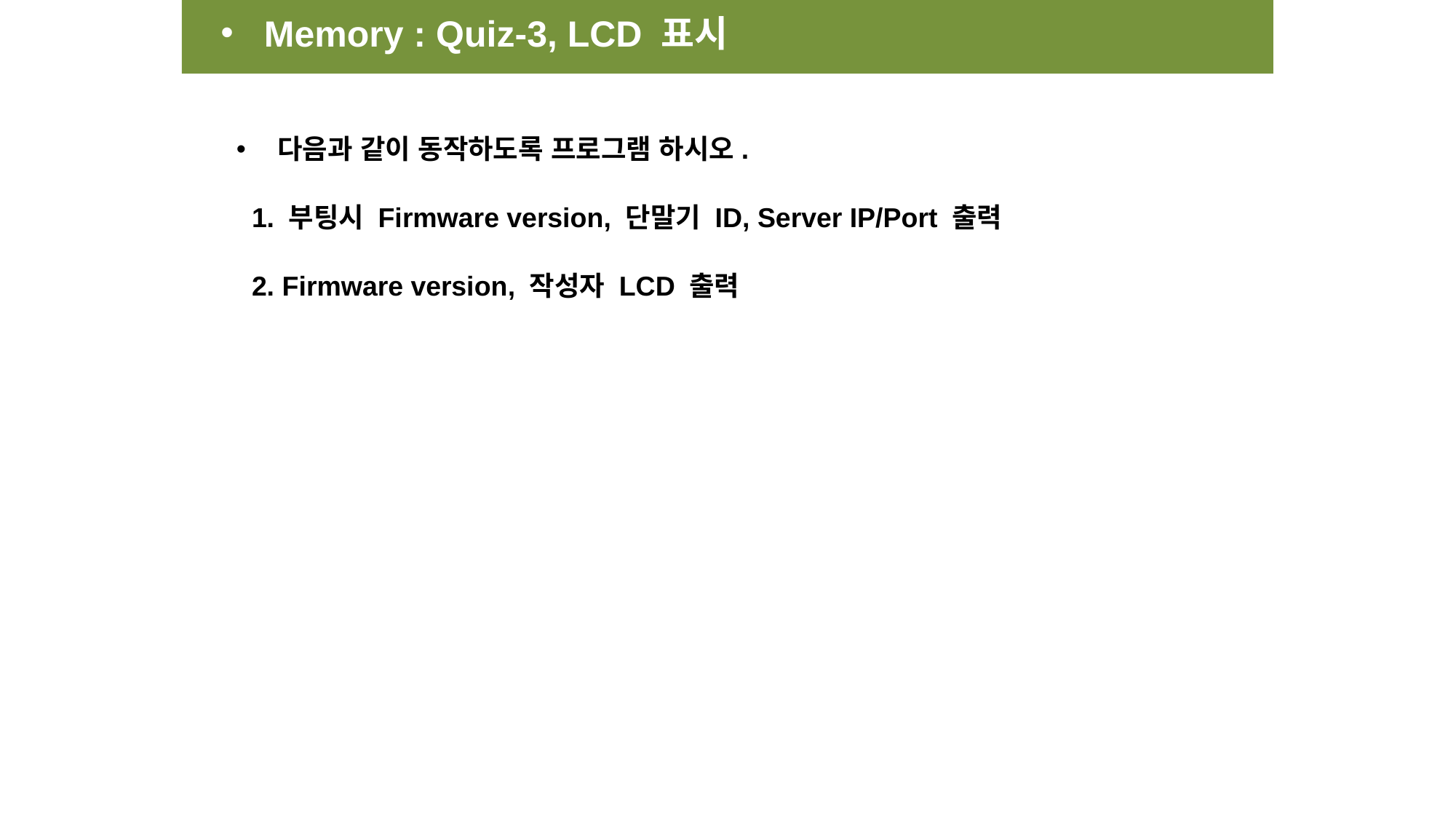

Memory : Quiz-3, LCD 표시
다음과 같이 동작하도록 프로그램 하시오.
  1. 부팅시 Firmware version, 단말기 ID, Server IP/Port 출력
  2. Firmware version, 작성자 LCD 출력